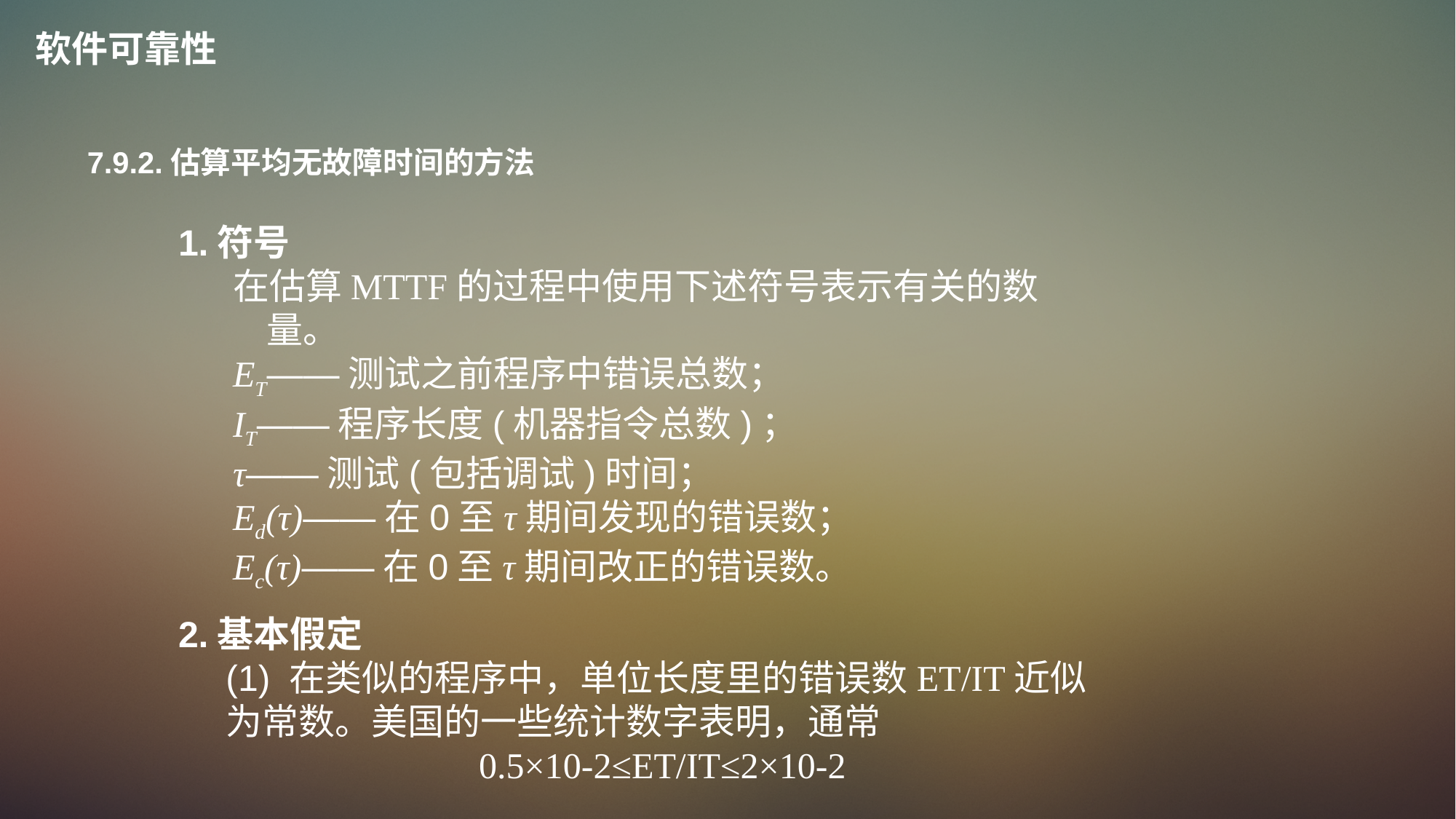

软件可靠性
7.9.2.估算平均无故障时间的方法
1.符号
在估算MTTF的过程中使用下述符号表示有关的数量。
ET——测试之前程序中错误总数；
IT——程序长度(机器指令总数)；
τ——测试(包括调试)时间；
Ed(τ)——在0至τ期间发现的错误数；
Ec(τ)——在0至τ期间改正的错误数。
2.基本假定
(1) 在类似的程序中，单位长度里的错误数ET/IT近似为常数。美国的一些统计数字表明，通常
0.5×10-2≤ET/IT≤2×10-2